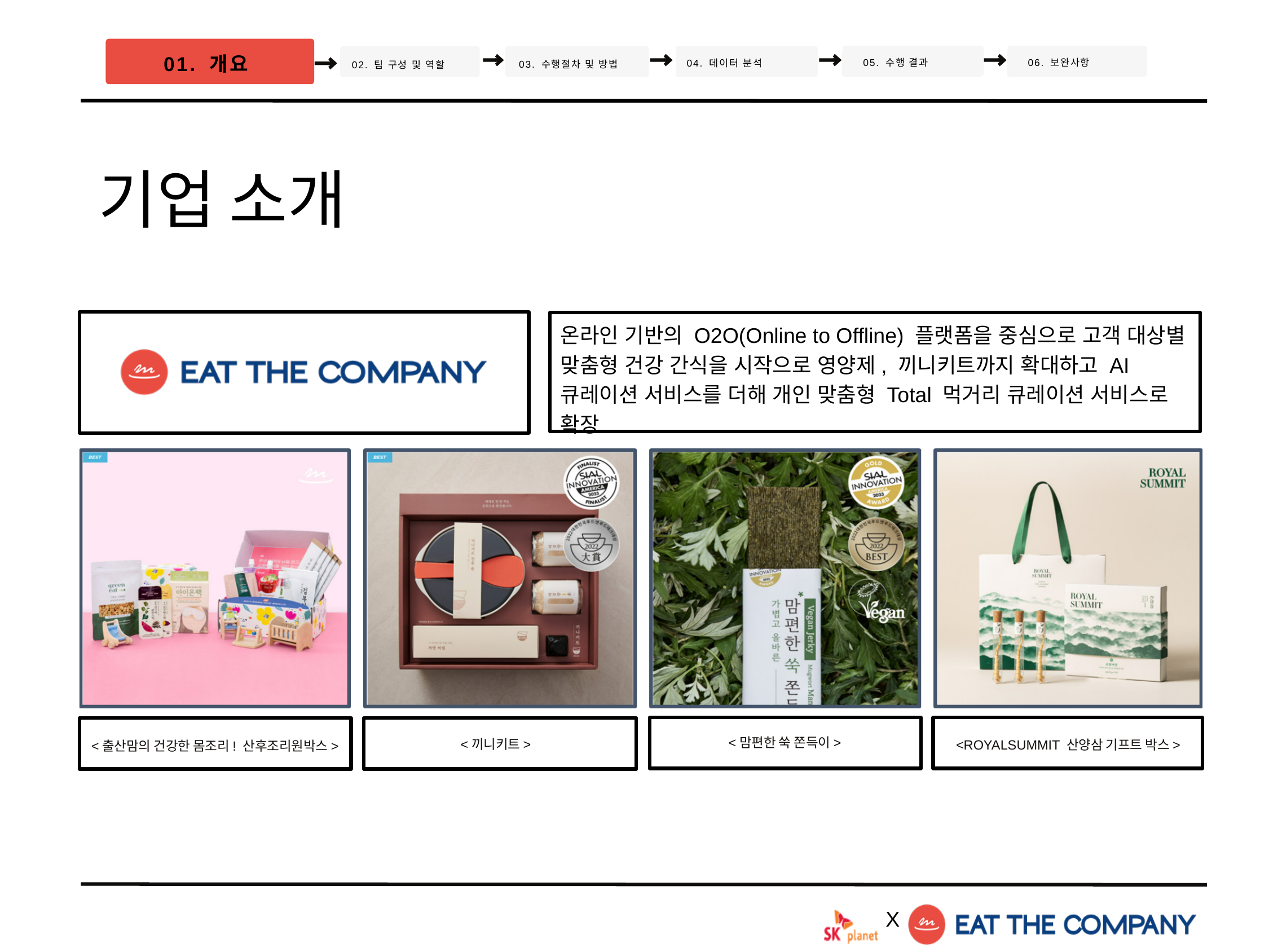

01. 개요

05. 수행 결과

06. 보완사항

02. 팀 구성 및 역할

  04. 데이터 분석

03. 수행절차 및 방법

기업 소개
온라인 기반의 O2O(Online to Offline) 플랫폼을 중심으로 고객 대상별 맞춤형 건강 간식을 시작으로 영양제, 끼니키트까지 확대하고 AI큐레이션 서비스를 더해 개인 맞춤형 Total 먹거리 큐레이션 서비스로 확장.

<맘편한 쑥 쫀득이>

 <끼니키트>

<ROYALSUMMIT 산양삼 기프트 박스>

<출산맘의 건강한 몸조리! 산후조리원박스>

X